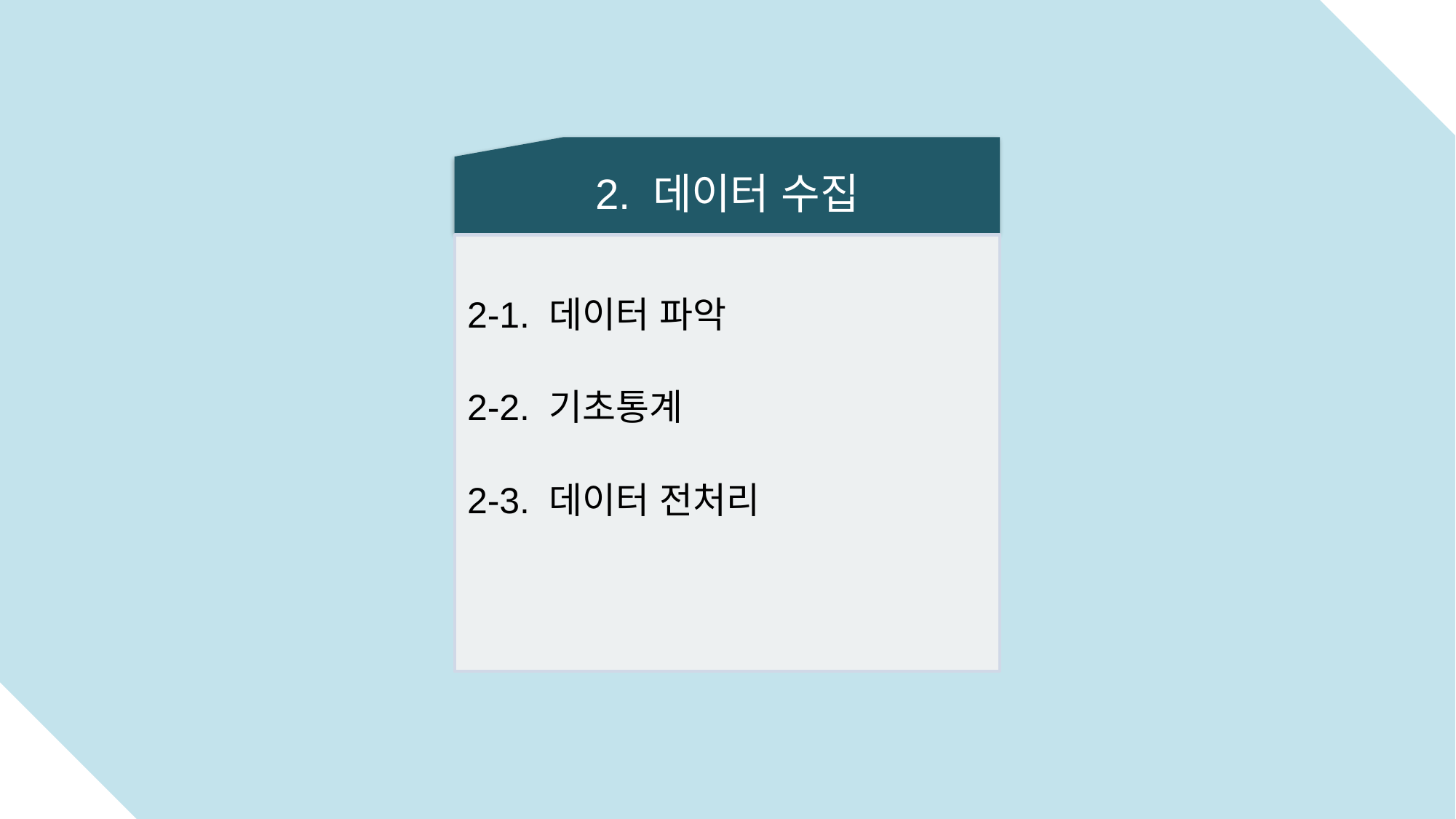

2. 데이터 수집

2-1. 데이터 파악
2-2. 기초통계
2-3. 데이터 전처리